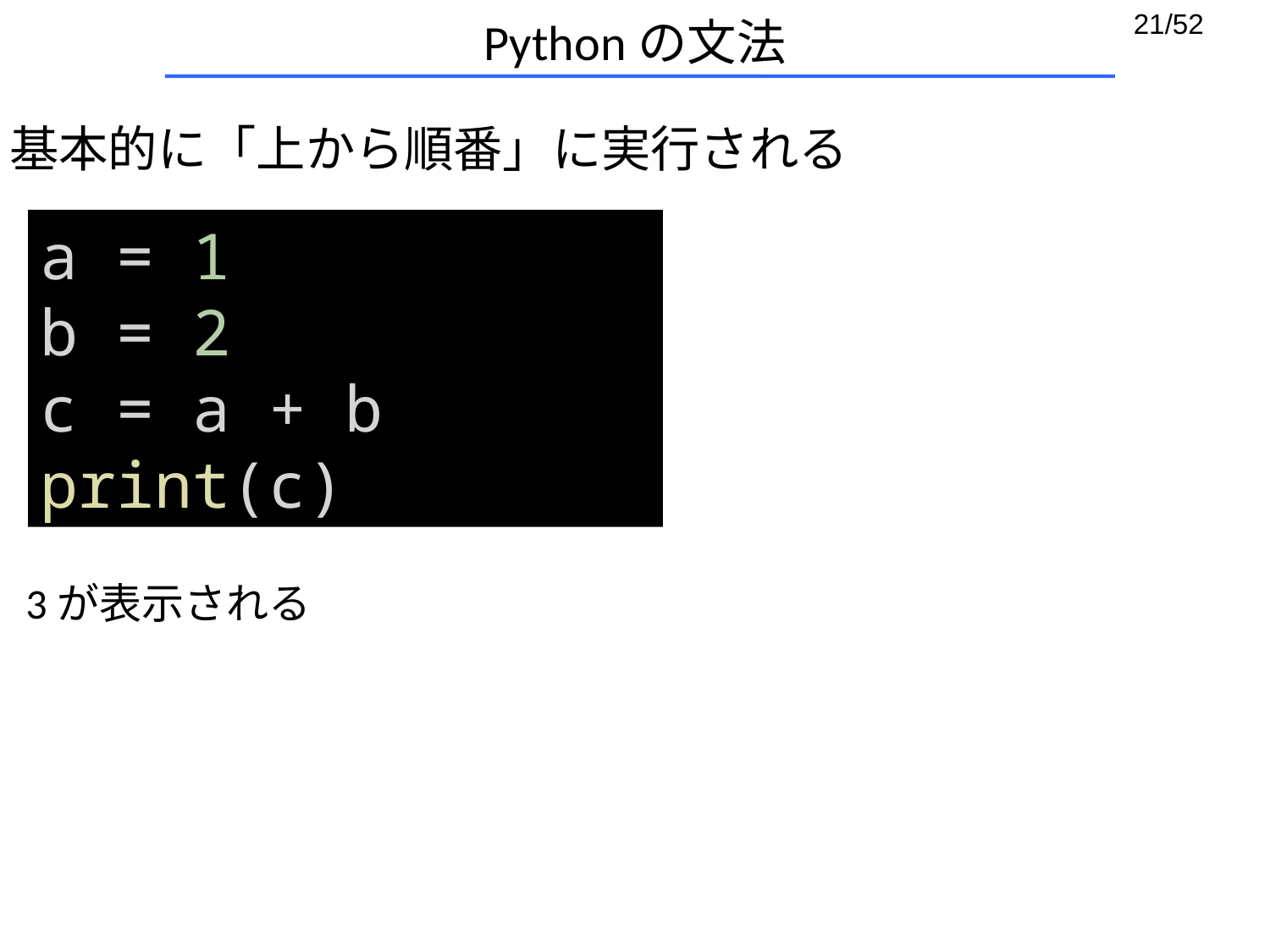

# Pythonの文法
基本的に「上から順番」に実行される
a = 1
b = 2
c = a + b
print(c)
3が表示される